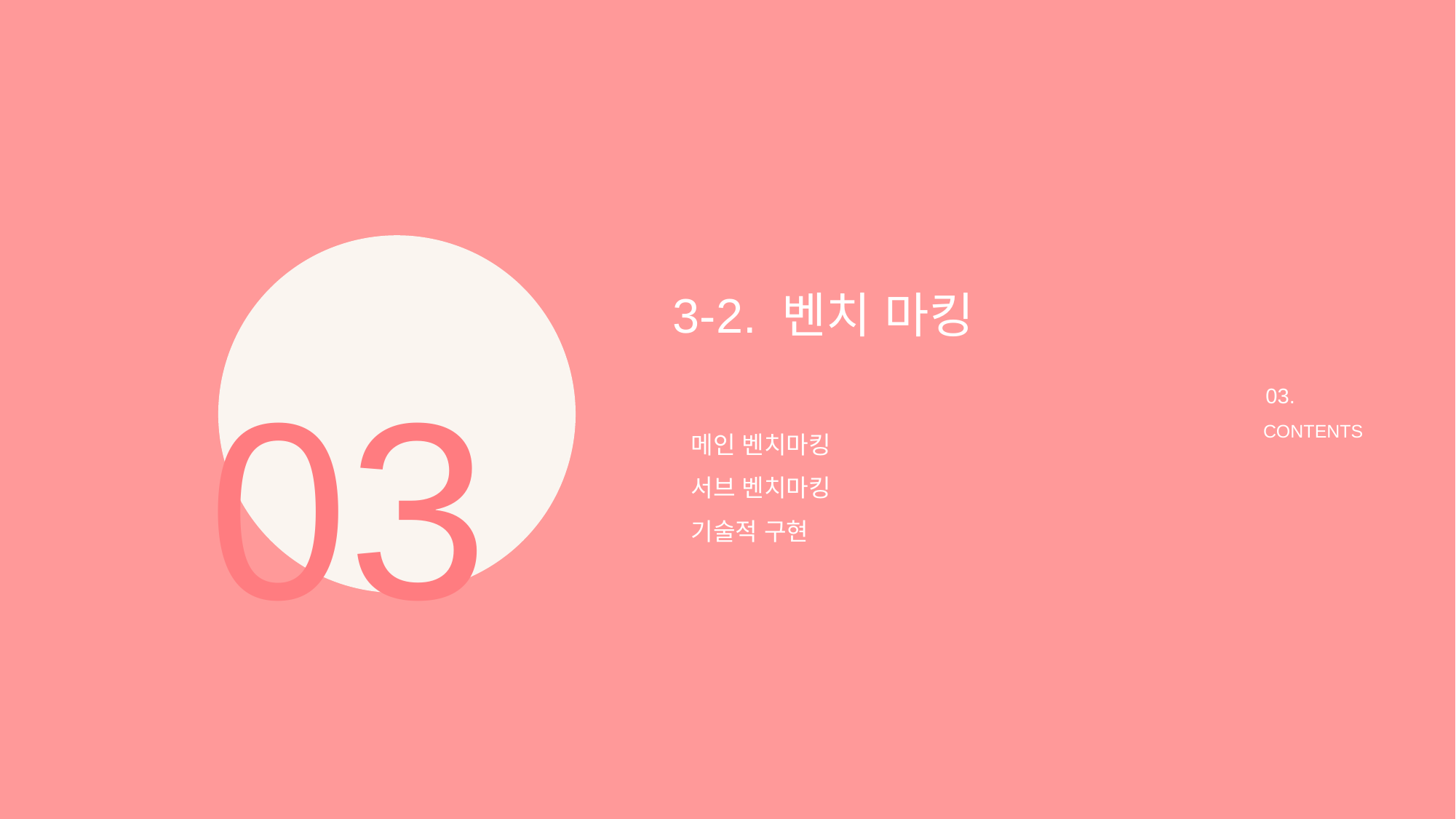

3-2. 벤치 마킹
03
03.
CONTENTS
메인 벤치마킹
서브 벤치마킹
기술적 구현